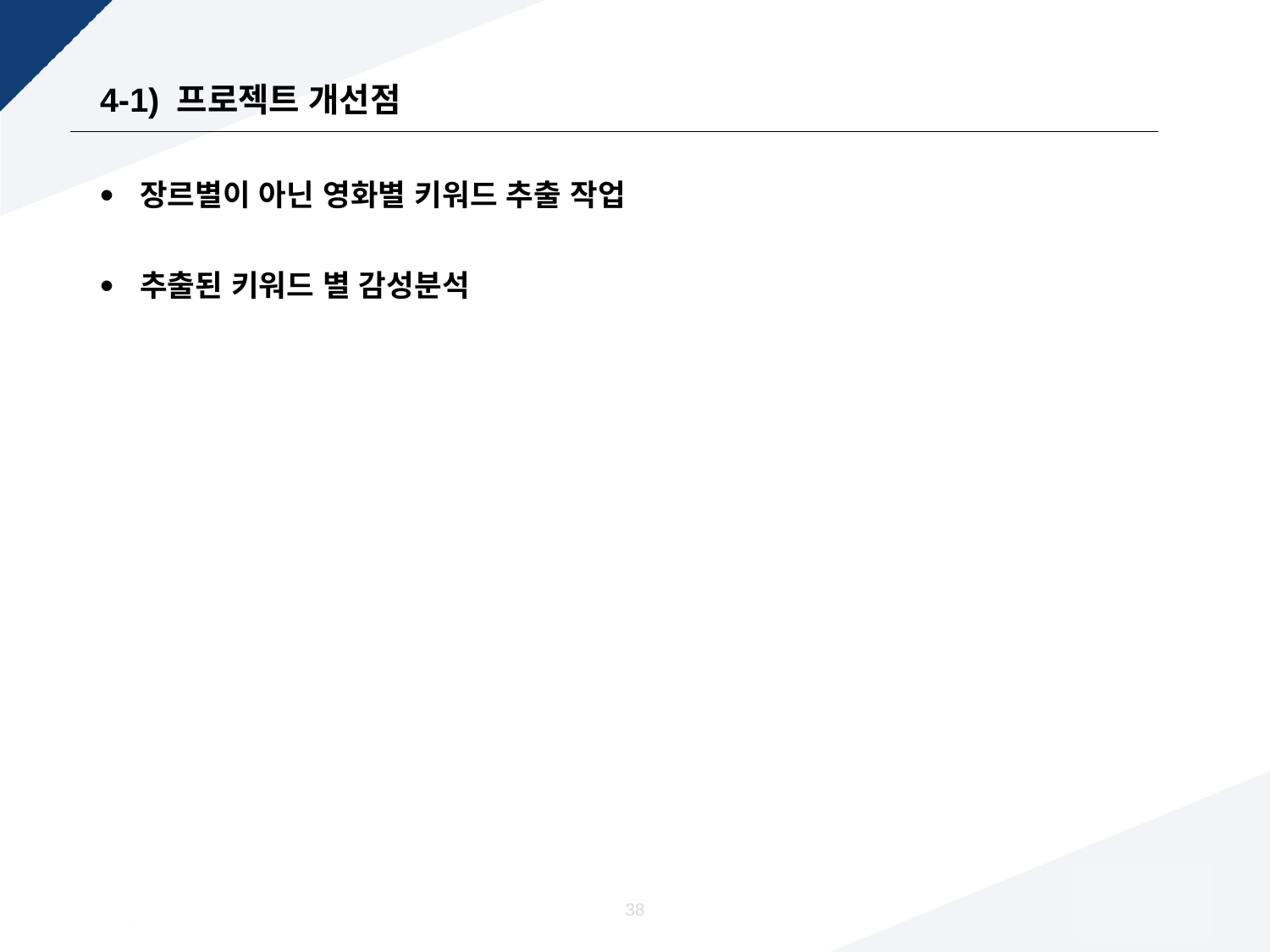

# 4-1) 프로젝트 개선점
장르별이 아닌 영화별 키워드 추출 작업
추출된 키워드 별 감성분석